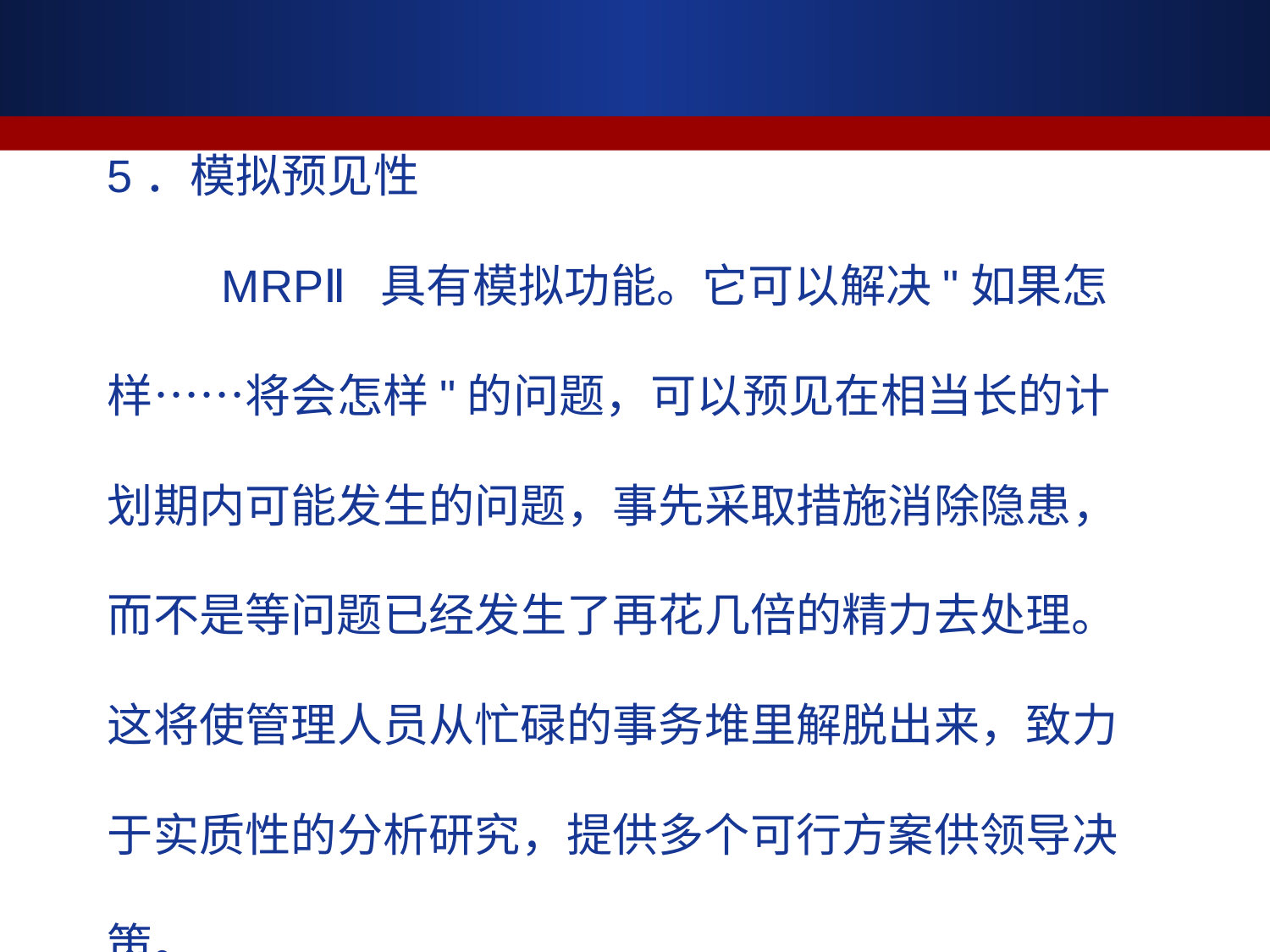

5．模拟预见性
         MRPⅡ具有模拟功能。它可以解决"如果怎样……将会怎样"的问题，可以预见在相当长的计划期内可能发生的问题，事先采取措施消除隐患，而不是等问题已经发生了再花几倍的精力去处理。这将使管理人员从忙碌的事务堆里解脱出来，致力于实质性的分析研究，提供多个可行方案供领导决策。